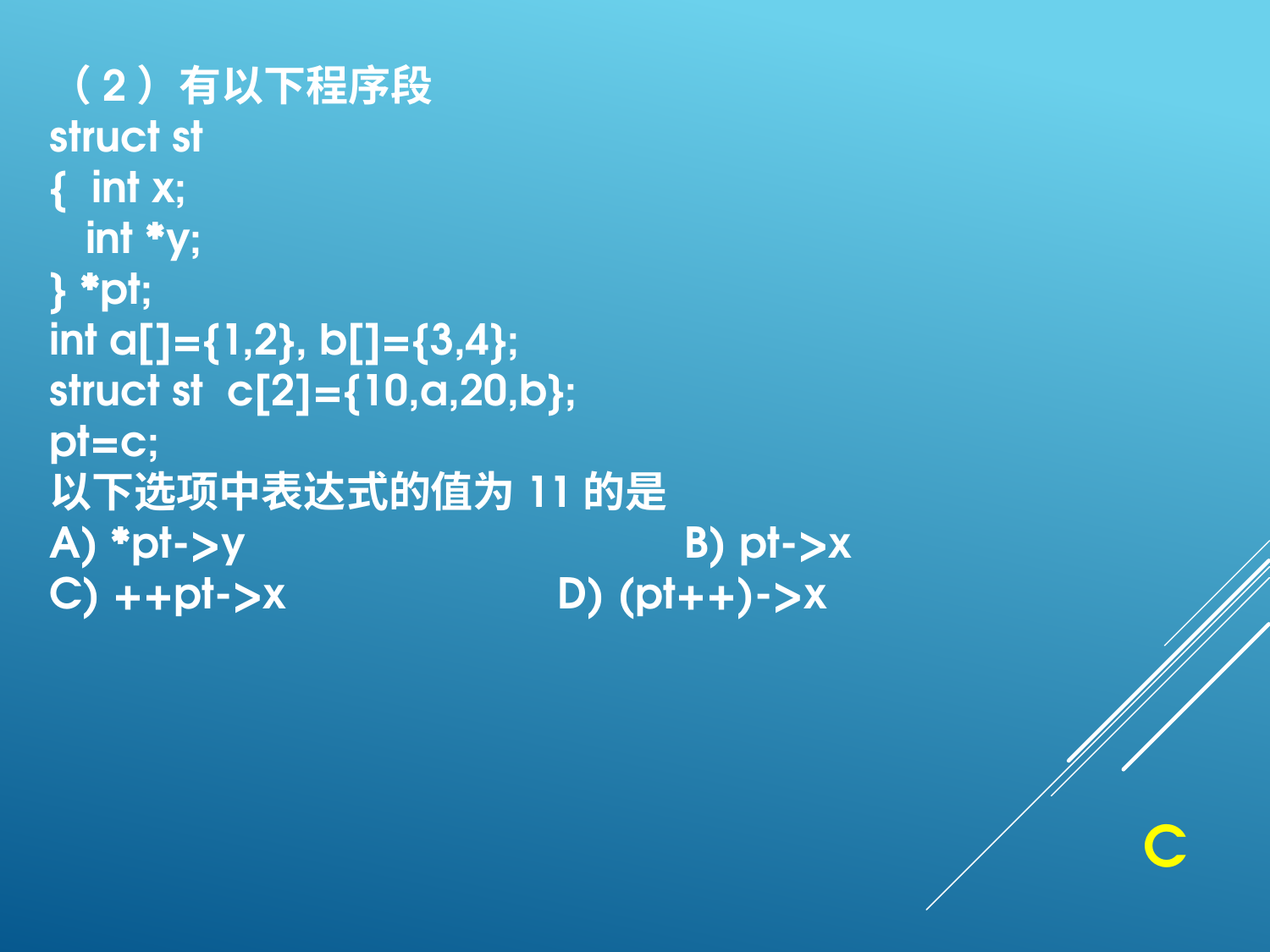

（2）有以下程序段
struct st
{  int x;
   int *y;
} *pt;
int a[]={1,2}, b[]={3,4};
struct st  c[2]={10,a,20,b};
pt=c;
以下选项中表达式的值为11的是
A) *pt->y				B) pt->x
C) ++pt->x			D) (pt++)->x
C